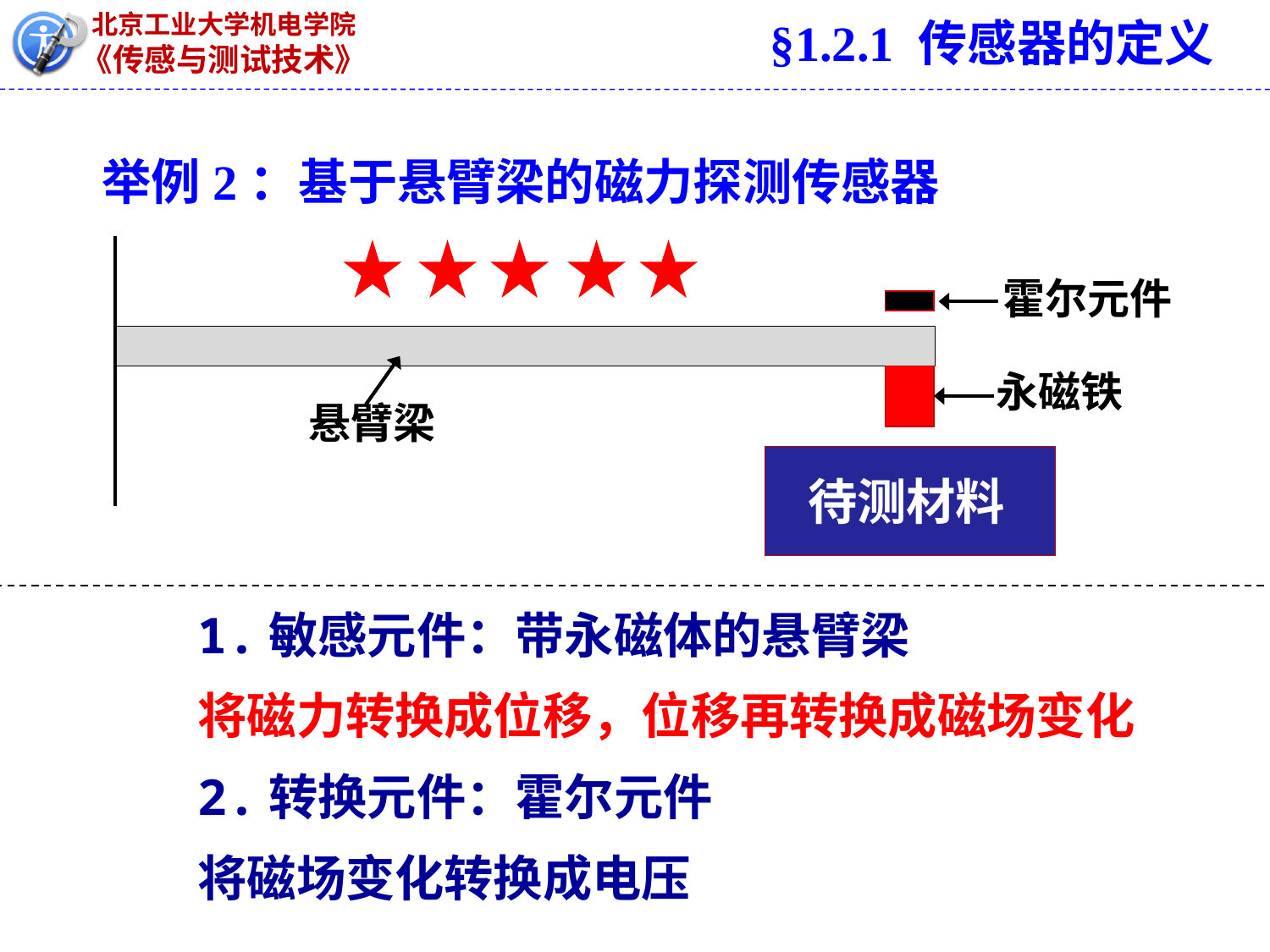

§1.2.1 传感器的定义
举例2：基于悬臂梁的磁力探测传感器

霍尔元件

永磁铁
悬臂梁

待测材料
1.敏感元件：带永磁体的悬臂梁
将磁力转换成位移，位移再转换成磁场变化
2.转换元件：霍尔元件
将磁场变化转换成电压